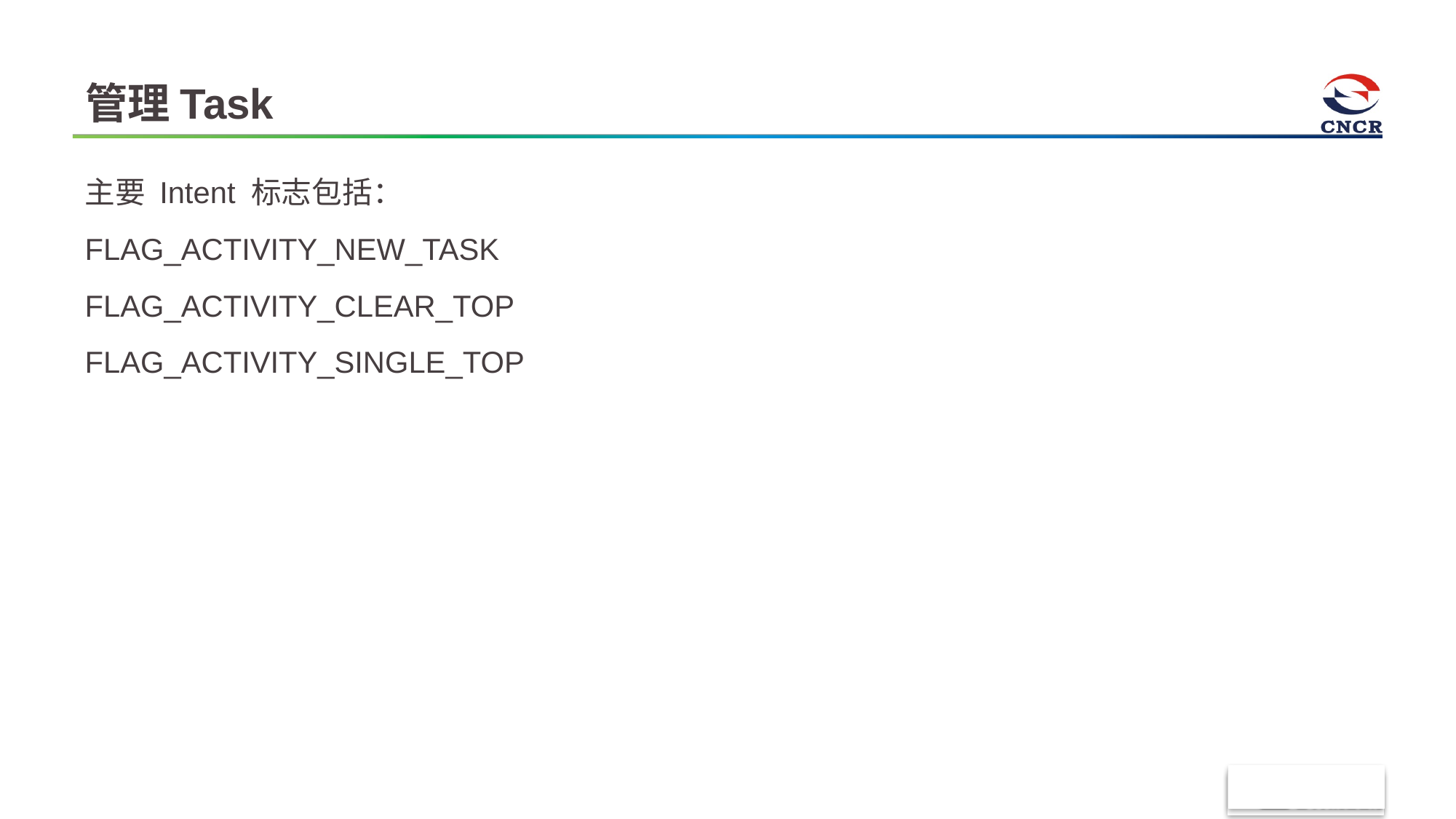

# 管理Task
主要 Intent 标志包括：
FLAG_ACTIVITY_NEW_TASK
FLAG_ACTIVITY_CLEAR_TOP
FLAG_ACTIVITY_SINGLE_TOP